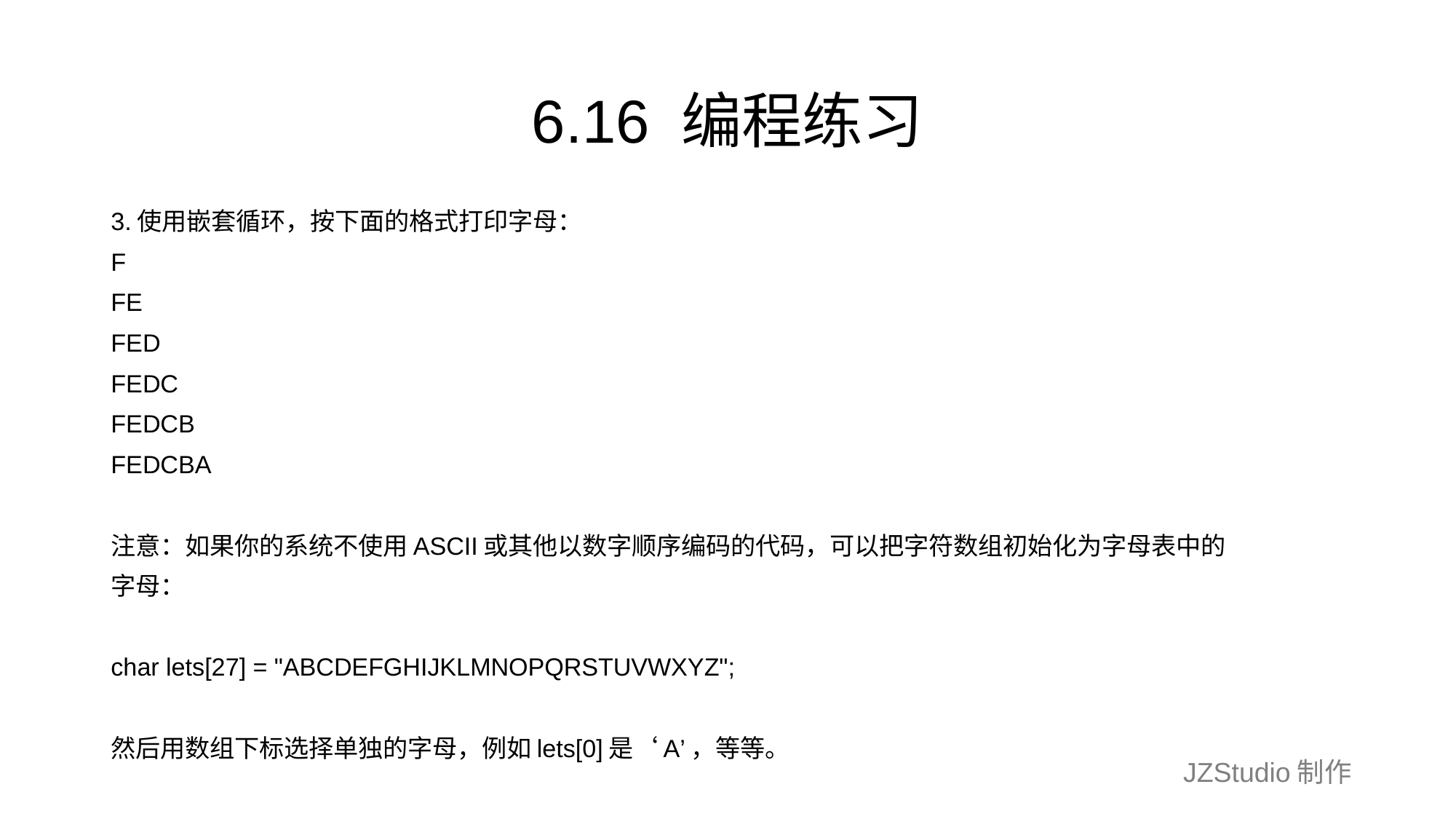

# 6.16 编程练习
3.使用嵌套循环，按下面的格式打印字母：
F
FE
FED
FEDC
FEDCB
FEDCBA

注意：如果你的系统不使用ASCII或其他以数字顺序编码的代码，可以把字符数组初始化为字母表中的
字母：

char lets[27] = "ABCDEFGHIJKLMNOPQRSTUVWXYZ";

然后用数组下标选择单独的字母，例如lets[0]是‘A’，等等。